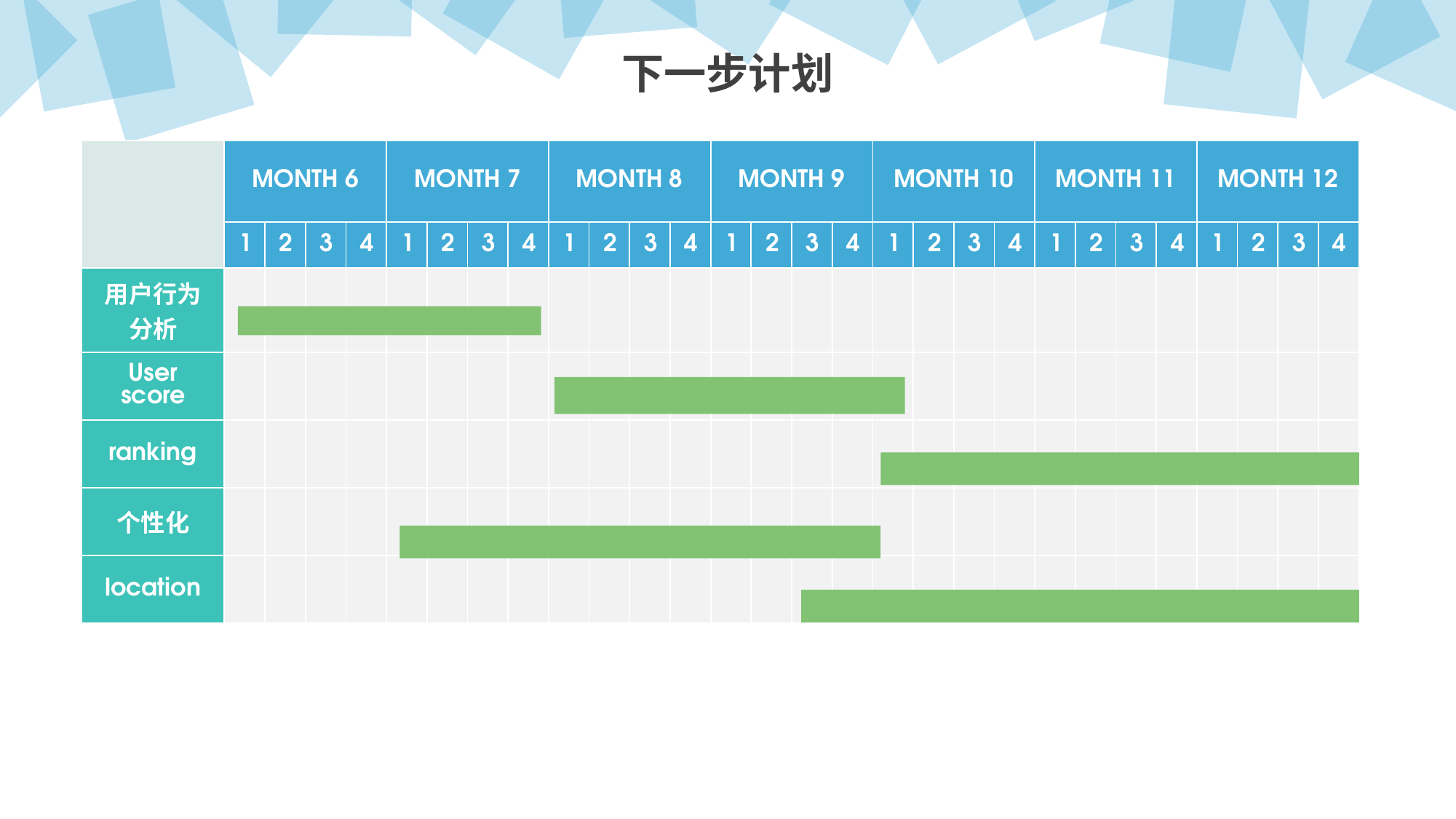

下一步计划
|  | MONTH 6 |  |  |  | MONTH 7 |  |  |  | MONTH 8 |  |  |  | MONTH 9 |  |  |  | MONTH 10 |  |  |  | MONTH 11 |  |  |  | MONTH 12 |  |  |  |
| --- | --- | --- | --- | --- | --- | --- | --- | --- | --- | --- | --- | --- | --- | --- | --- | --- | --- | --- | --- | --- | --- | --- | --- | --- | --- | --- | --- | --- |
|  | 1 | 2 | 3 | 4 | 1 | 2 | 3 | 4 | 1 | 2 | 3 | 4 | 1 | 2 | 3 | 4 | 1 | 2 | 3 | 4 | 1 | 2 | 3 | 4 | 1 | 2 | 3 | 4 |
| 用户行为分析 |  |  |  |  |  |  |  |  |  |  |  |  |  |  |  |  |  |  |  |  |  |  |  |  |  |  |  |  |
| User score |  |  |  |  |  |  |  |  |  |  |  |  |  |  |  |  |  |  |  |  |  |  |  |  |  |  |  |  |
| ranking |  |  |  |  |  |  |  |  |  |  |  |  |  |  |  |  |  |  |  |  |  |  |  |  |  |  |  |  |
| 个性化 |  |  |  |  |  |  |  |  |  |  |  |  |  |  |  |  |  |  |  |  |  |  |  |  |  |  |  |  |
| location |  |  |  |  |  |  |  |  |  |  |  |  |  |  |  |  |  |  |  |  |  |  |  |  |  |  |  |  |